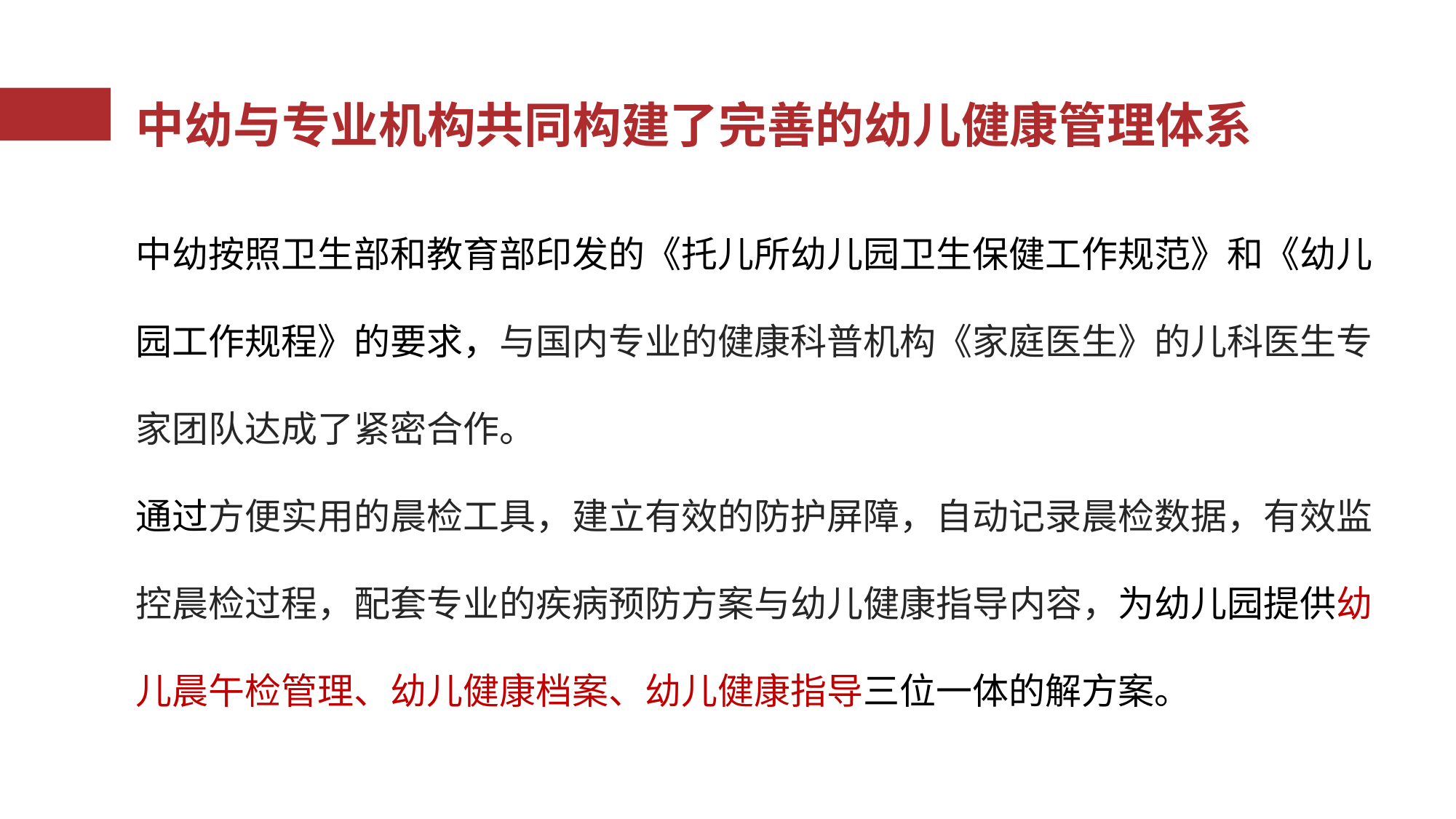

中幼与专业机构共同构建了完善的幼儿健康管理体系

中幼按照卫生部和教育部印发的《托儿所幼儿园卫生保健工作规范》和《幼儿园工作规程》的要求，与国内专业的健康科普机构《家庭医生》的儿科医生专家团队达成了紧密合作。
通过方便实用的晨检工具，建立有效的防护屏障，自动记录晨检数据，有效监控晨检过程，配套专业的疾病预防方案与幼儿健康指导内容，为幼儿园提供幼儿晨午检管理、幼儿健康档案、幼儿健康指导三位一体的解方案。